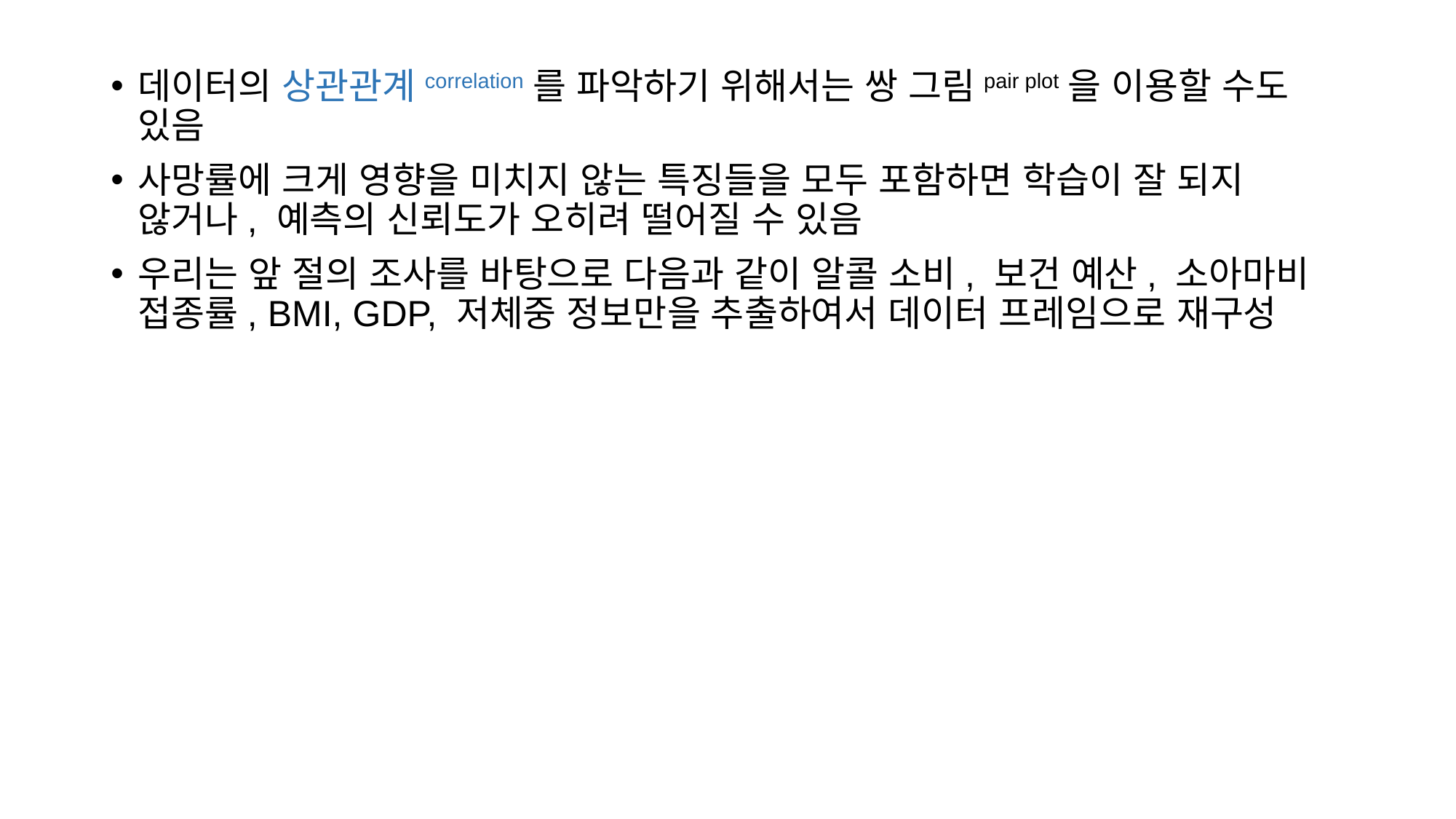

데이터의 상관관계correlation를 파악하기 위해서는 쌍 그림pair plot을 이용할 수도 있음
사망률에 크게 영향을 미치지 않는 특징들을 모두 포함하면 학습이 잘 되지 않거나, 예측의 신뢰도가 오히려 떨어질 수 있음
우리는 앞 절의 조사를 바탕으로 다음과 같이 알콜 소비, 보건 예산, 소아마비 접종률, BMI, GDP, 저체중 정보만을 추출하여서 데이터 프레임으로 재구성